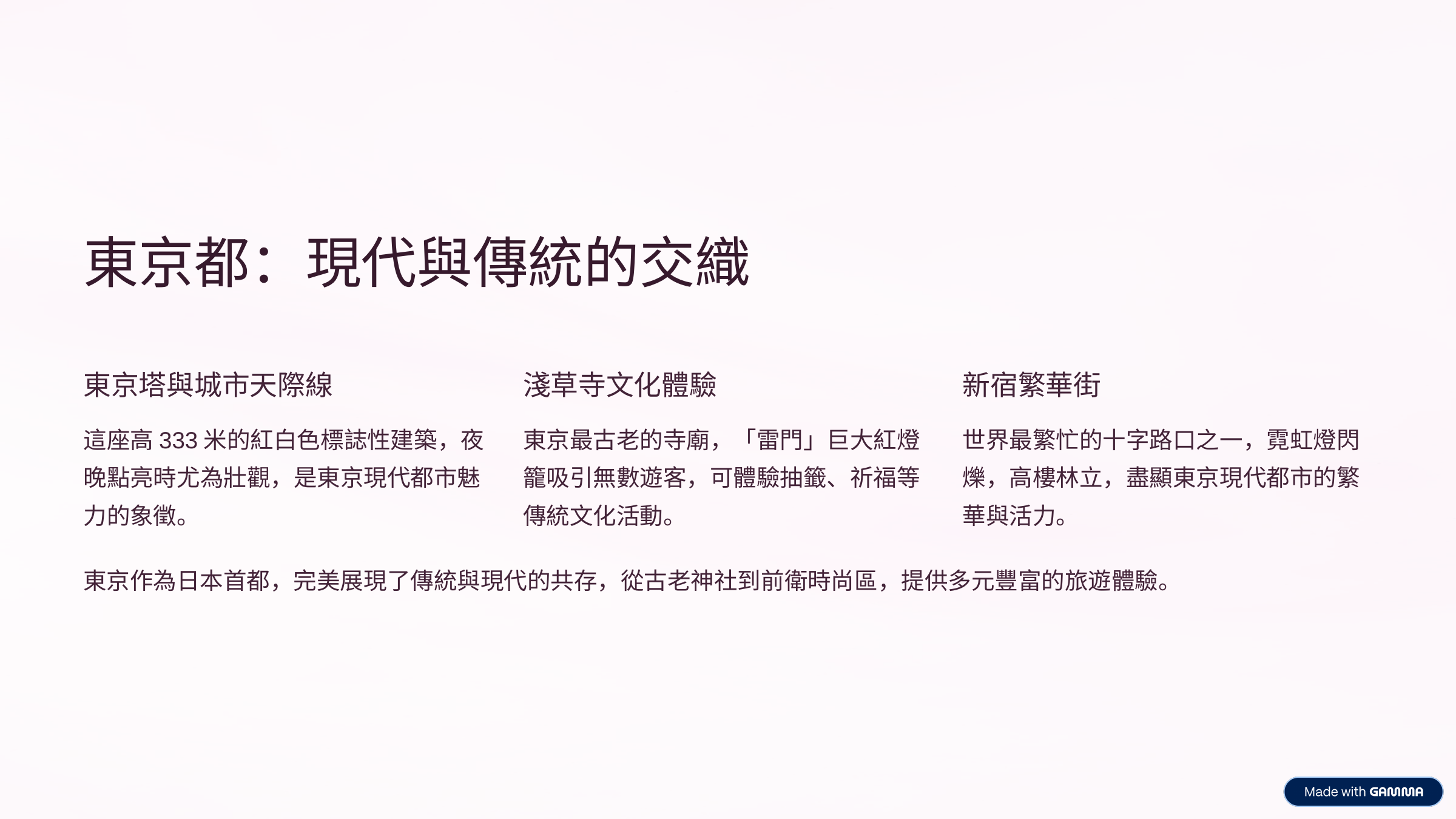

東京都：現代與傳統的交織
東京塔與城市天際線
淺草寺文化體驗
新宿繁華街
這座高333米的紅白色標誌性建築，夜晚點亮時尤為壯觀，是東京現代都市魅力的象徵。
東京最古老的寺廟，「雷門」巨大紅燈籠吸引無數遊客，可體驗抽籤、祈福等傳統文化活動。
世界最繁忙的十字路口之一，霓虹燈閃爍，高樓林立，盡顯東京現代都市的繁華與活力。
東京作為日本首都，完美展現了傳統與現代的共存，從古老神社到前衛時尚區，提供多元豐富的旅遊體驗。